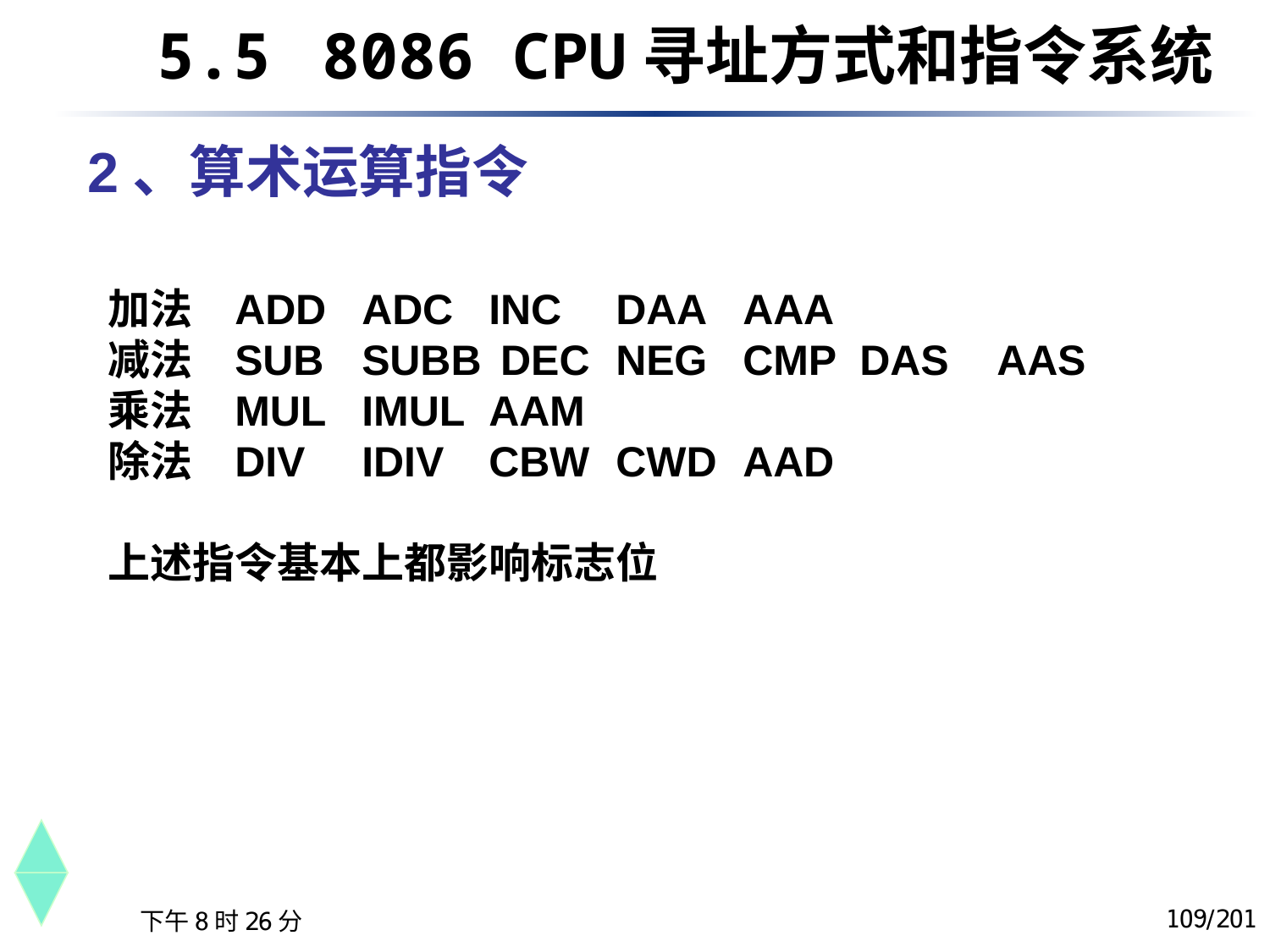

5.5	 8086 CPU寻址方式和指令系统
# 2、算术运算指令
加法	ADD	ADC	INC	DAA	AAA
减法	SUB	SUBB	 DEC	NEG	CMP  DAS	AAS
乘法	MUL	IMUL	AAM
除法	DIV	IDIV	CBW	CWD	AAD

上述指令基本上都影响标志位
109/201
下午8时26分